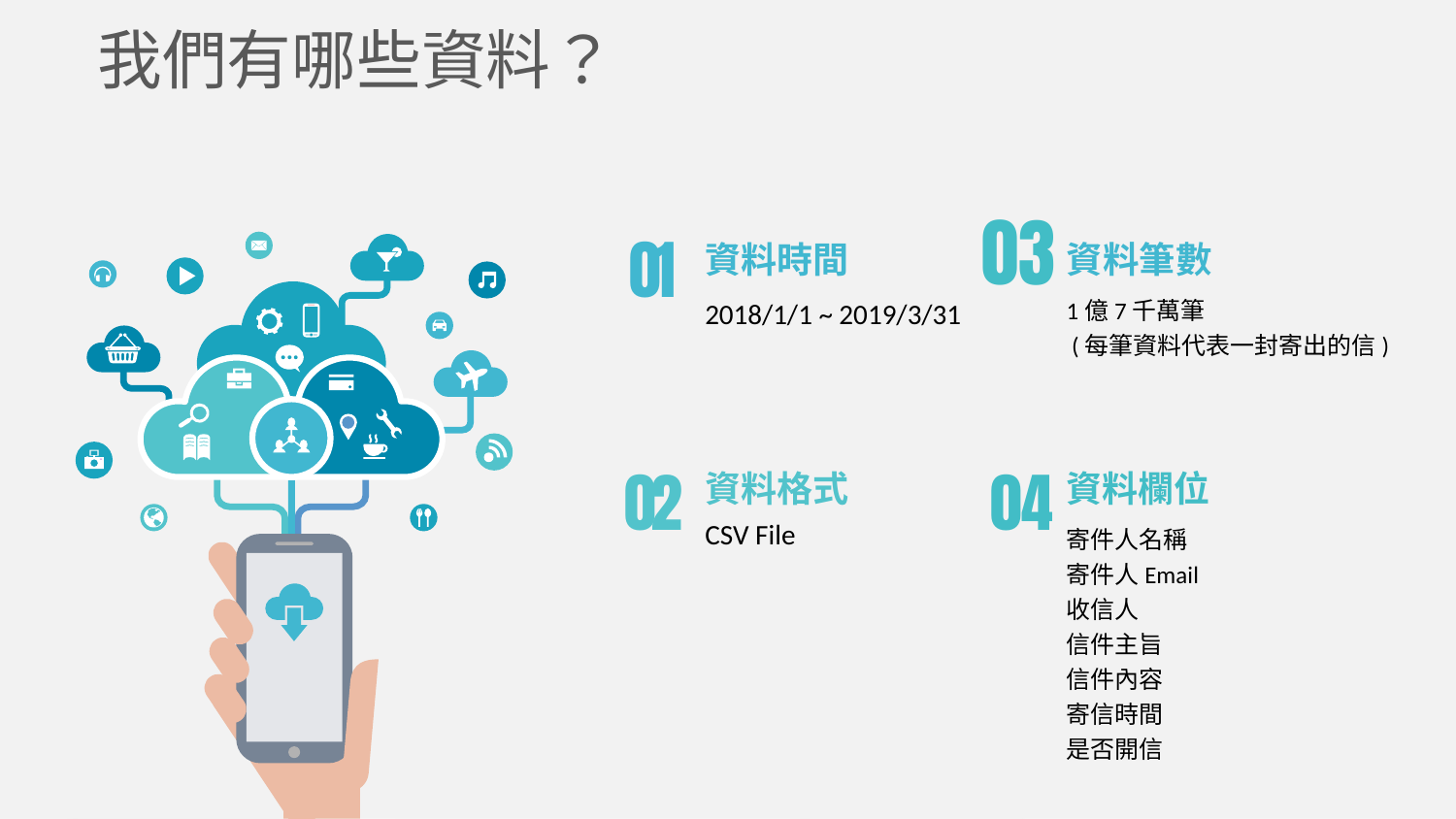

我們有哪些資料？
03
01

資料時間
資料筆數
2018/1/1 ~ 2019/3/31
1億7千萬筆
 (每筆資料代表一封寄出的信)
02
04
資料格式
CSV File
資料欄位
寄件人名稱
寄件人Email
收信人
信件主旨
信件內容
寄信時間
是否開信